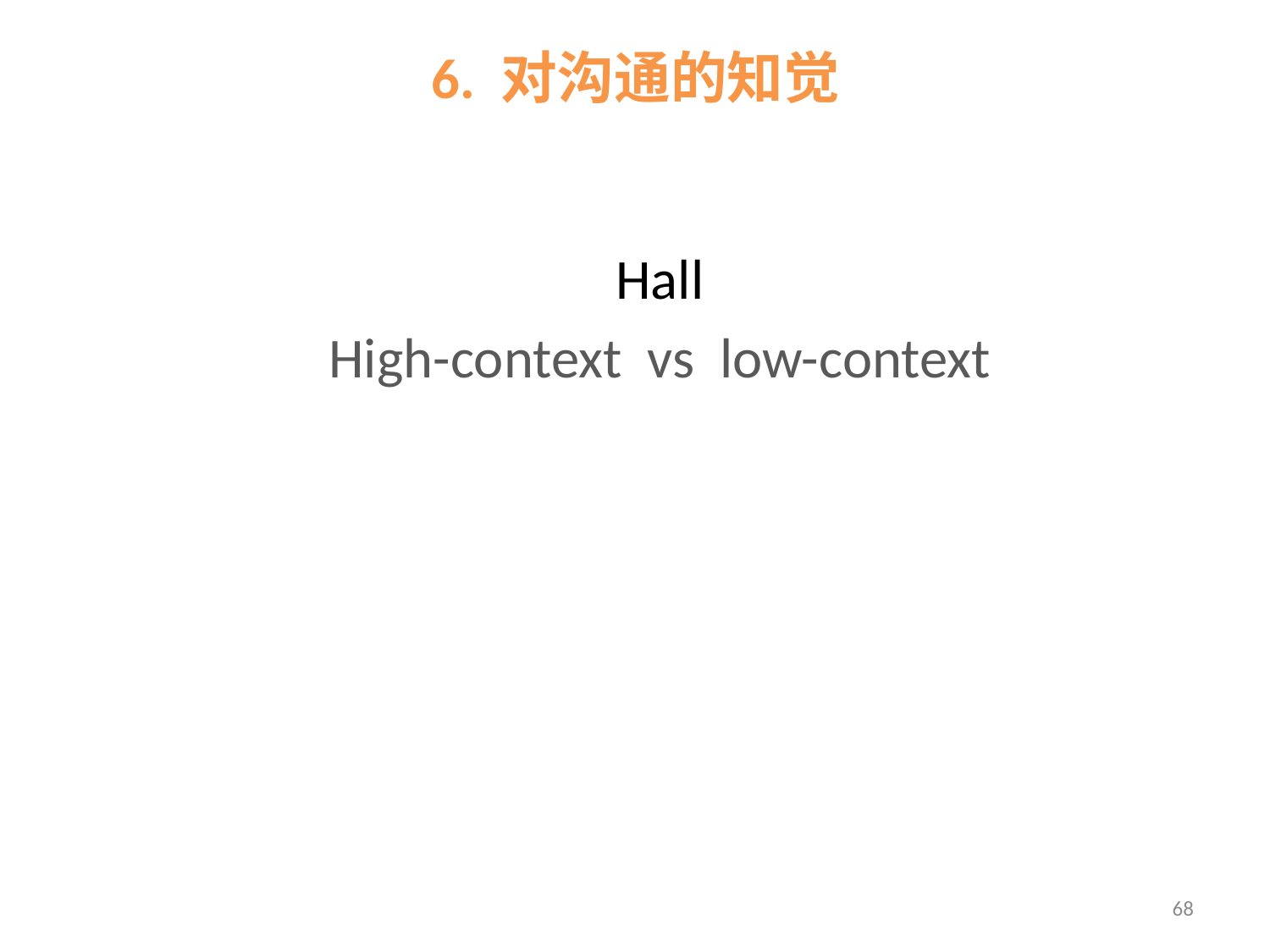

# 6. 对沟通的知觉
Hall
High-context  vs  low-context

68